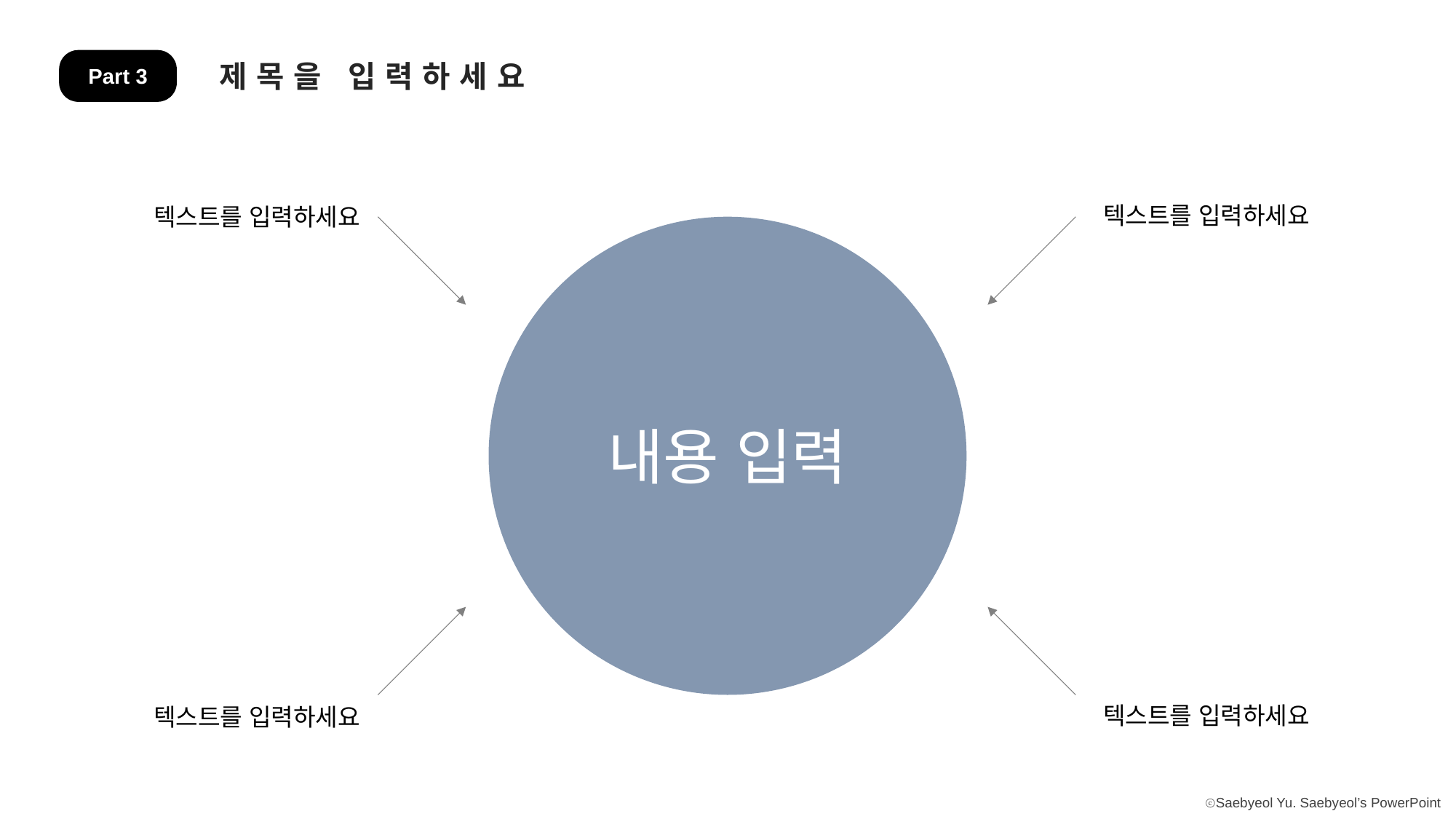

제목을 입력하세요
Part 3
텍스트를 입력하세요
텍스트를 입력하세요

내용 입력
텍스트를 입력하세요
텍스트를 입력하세요